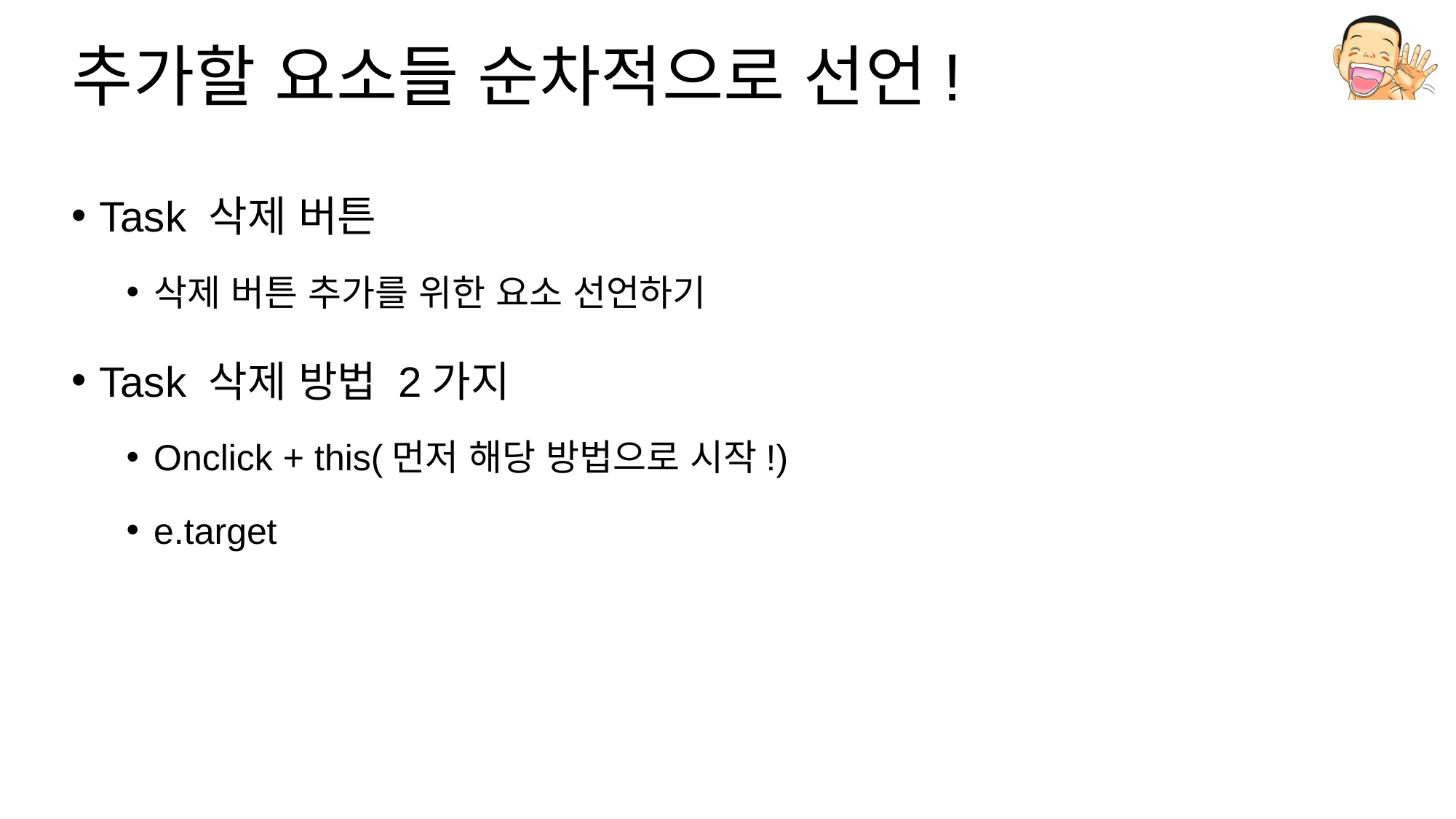

# 추가할 요소들 순차적으로 선언!
Task 삭제 버튼
삭제 버튼 추가를 위한 요소 선언하기
Task 삭제 방법 2가지
Onclick + this(먼저 해당 방법으로 시작!)
e.target